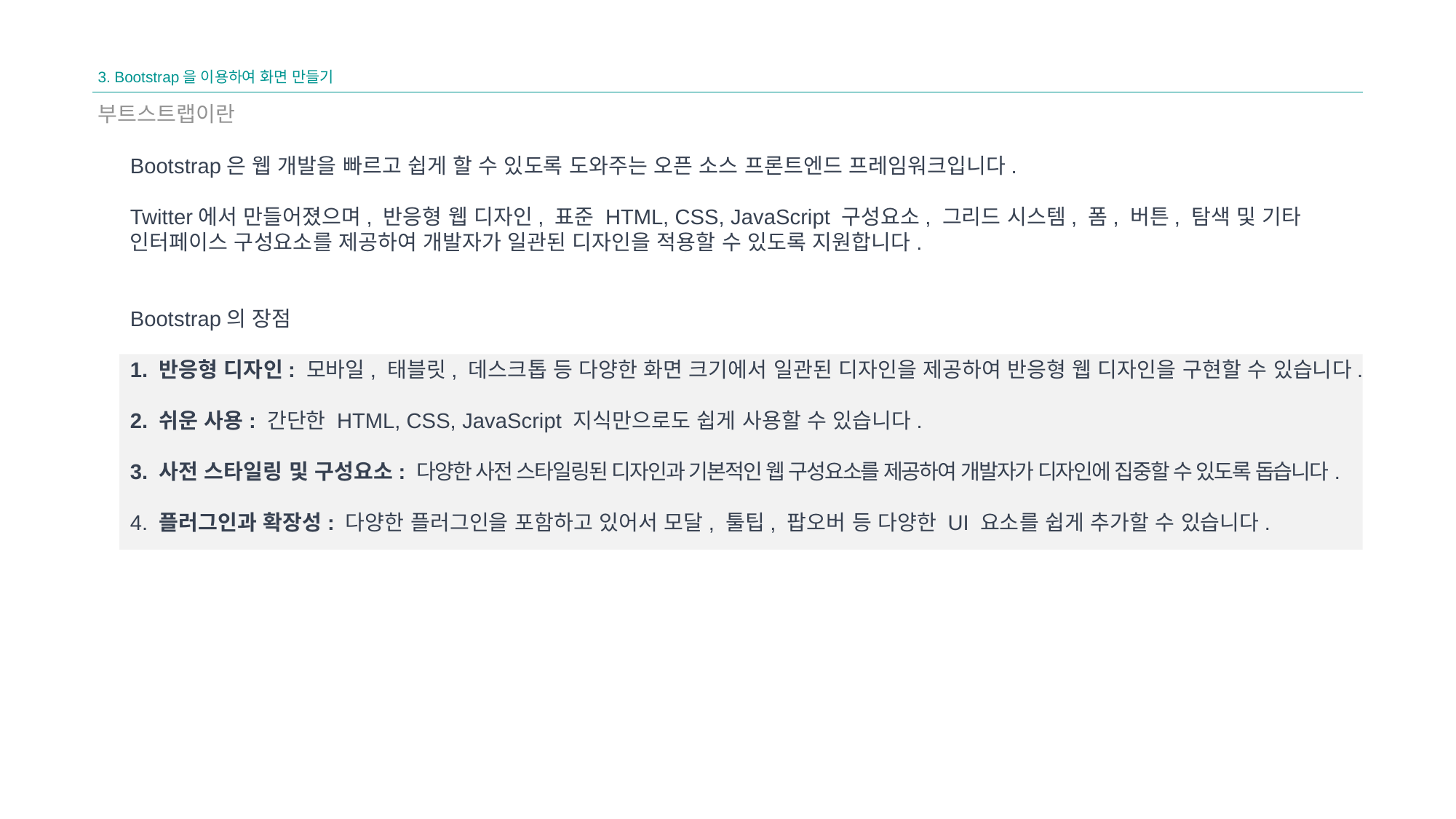

3. Bootstrap을 이용하여 화면 만들기
부트스트랩이란
Bootstrap은 웹 개발을 빠르고 쉽게 할 수 있도록 도와주는 오픈 소스 프론트엔드 프레임워크입니다.

Twitter에서 만들어졌으며, 반응형 웹 디자인, 표준 HTML, CSS, JavaScript 구성요소, 그리드 시스템, 폼, 버튼, 탐색 및 기타 인터페이스 구성요소를 제공하여 개발자가 일관된 디자인을 적용할 수 있도록 지원합니다.

Bootstrap의 장점

1. 반응형 디자인: 모바일, 태블릿, 데스크톱 등 다양한 화면 크기에서 일관된 디자인을 제공하여 반응형 웹 디자인을 구현할 수 있습니다.

2. 쉬운 사용: 간단한 HTML, CSS, JavaScript 지식만으로도 쉽게 사용할 수 있습니다.

3. 사전 스타일링 및 구성요소: 다양한 사전 스타일링된 디자인과 기본적인 웹 구성요소를 제공하여 개발자가 디자인에 집중할 수 있도록 돕습니다.

4. 플러그인과 확장성: 다양한 플러그인을 포함하고 있어서 모달, 툴팁, 팝오버 등 다양한 UI 요소를 쉽게 추가할 수 있습니다.